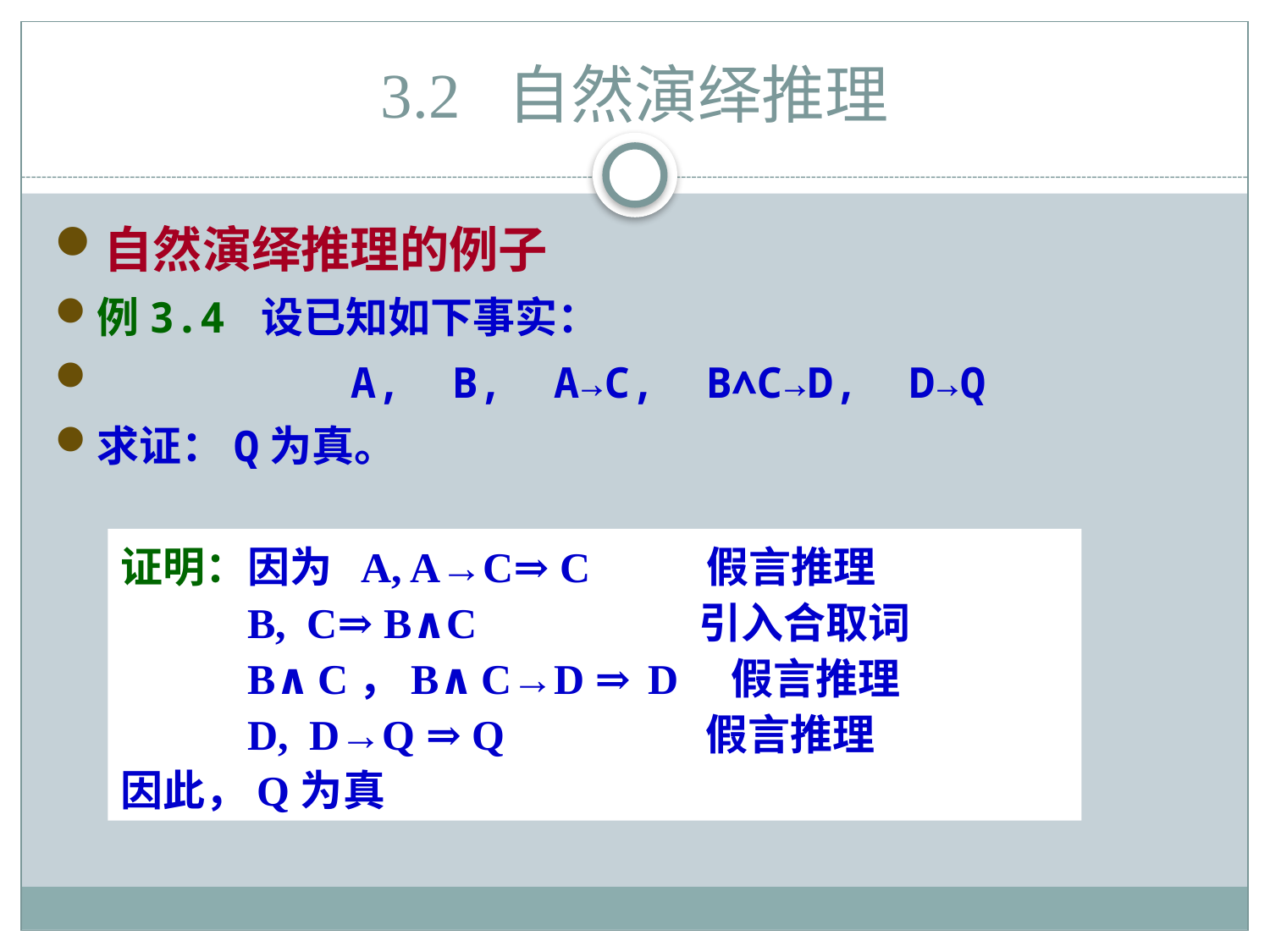

# 3.2  自然演绎推理
自然演绎推理的例子
例3.4 设已知如下事实：
          A,  B,  A→C,  B∧C→D,  D→Q
求证：Q为真。
证明：因为  A, A→C⇒ C          假言推理
            B,  C⇒ B∧C                    引入合取词
            B∧C，B∧C→D ⇒ D    假言推理
            D,  D→Q ⇒ Q                  假言推理
因此，Q为真